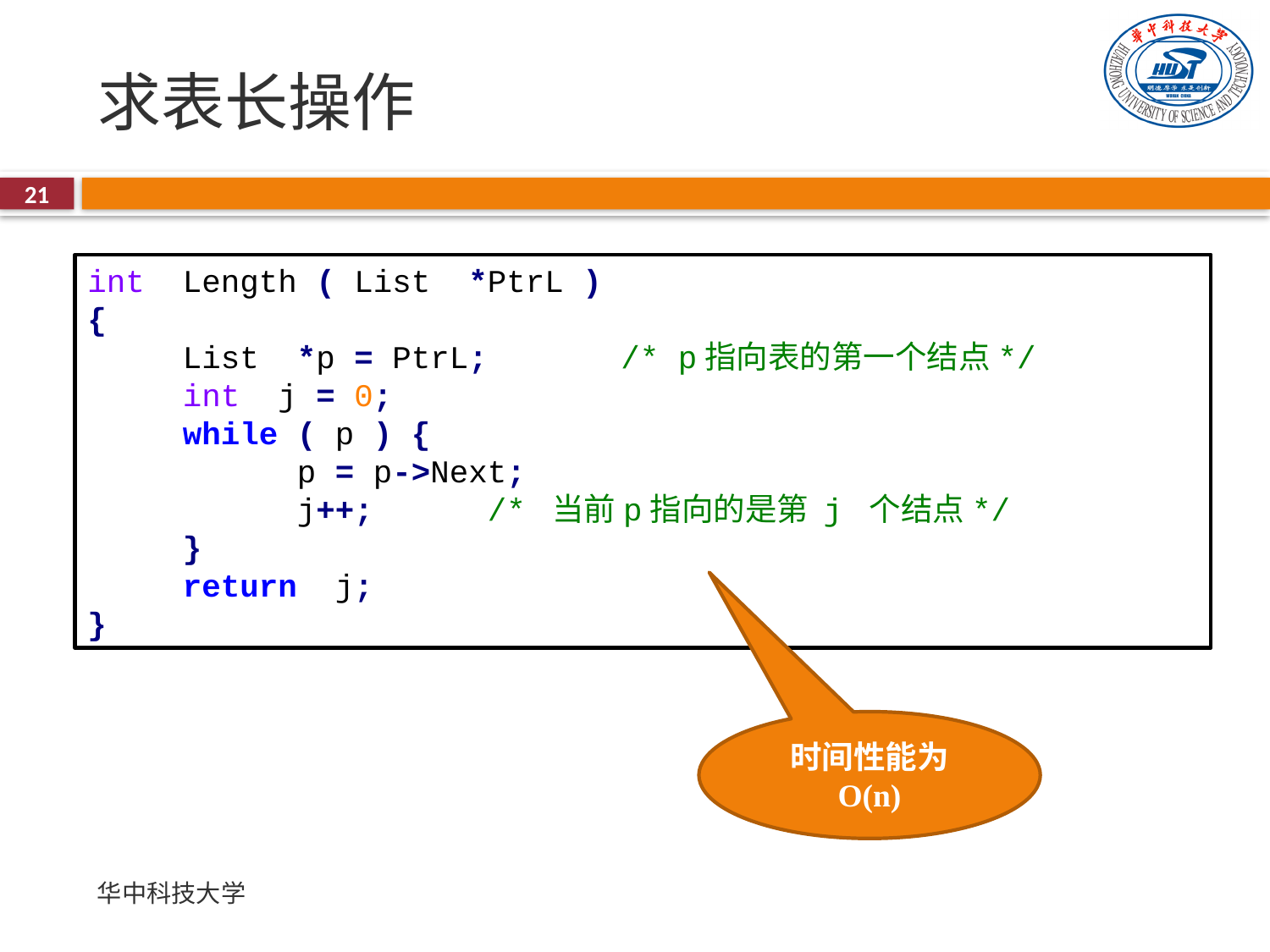

# 求表长操作
21
int  Length ( List  *PtrL )
{
     List  *p = PtrL;       /* p指向表的第一个结点*/
     int  j = 0;
     while ( p ) {
           p = p->Next;
           j++;      /* 当前p指向的是第 j 个结点*/
     }
     return  j;
}
时间性能为 O(n)
华中科技大学